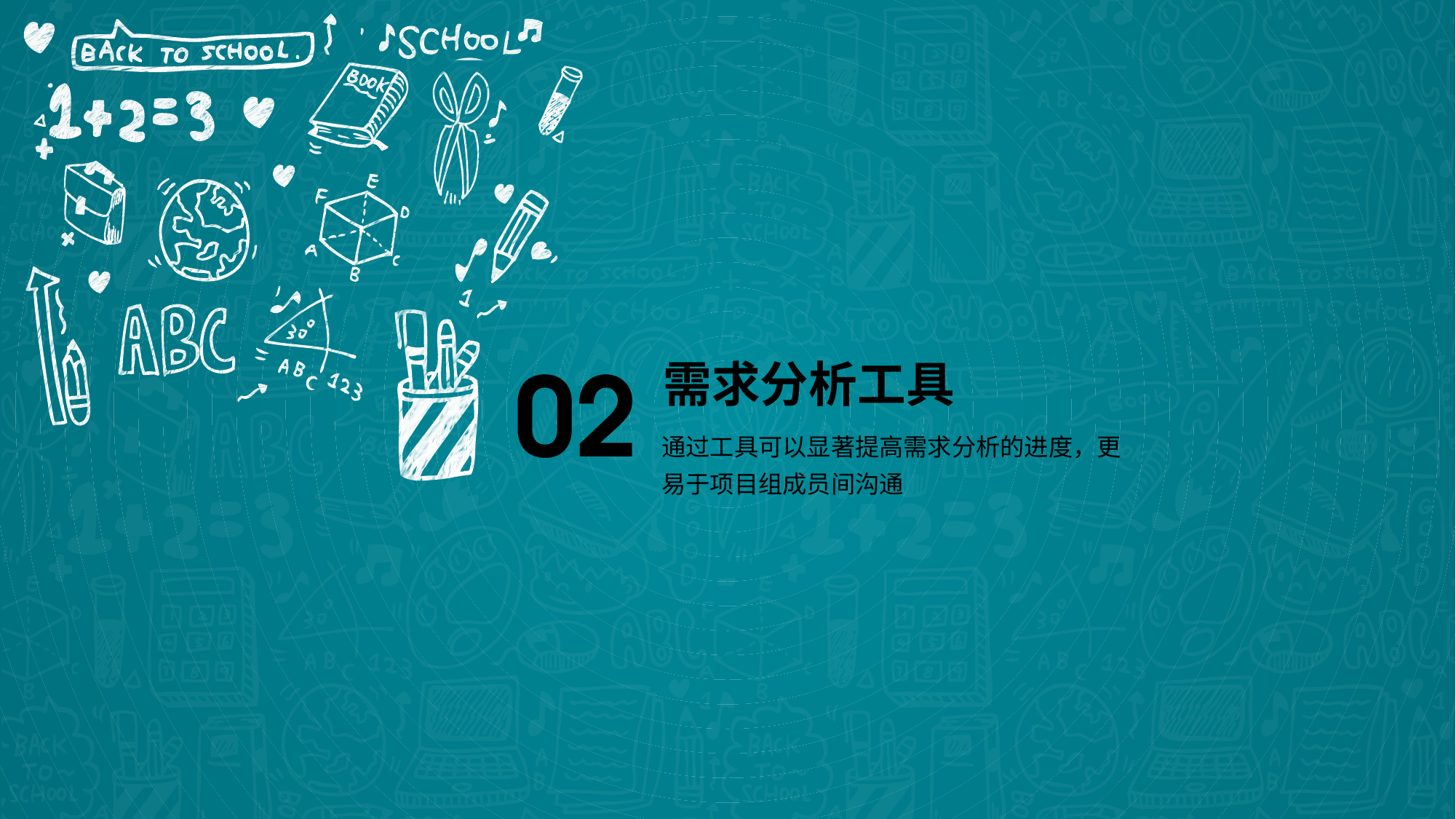

02
需求分析工具
通过工具可以显著提高需求分析的进度，更易于项目组成员间沟通